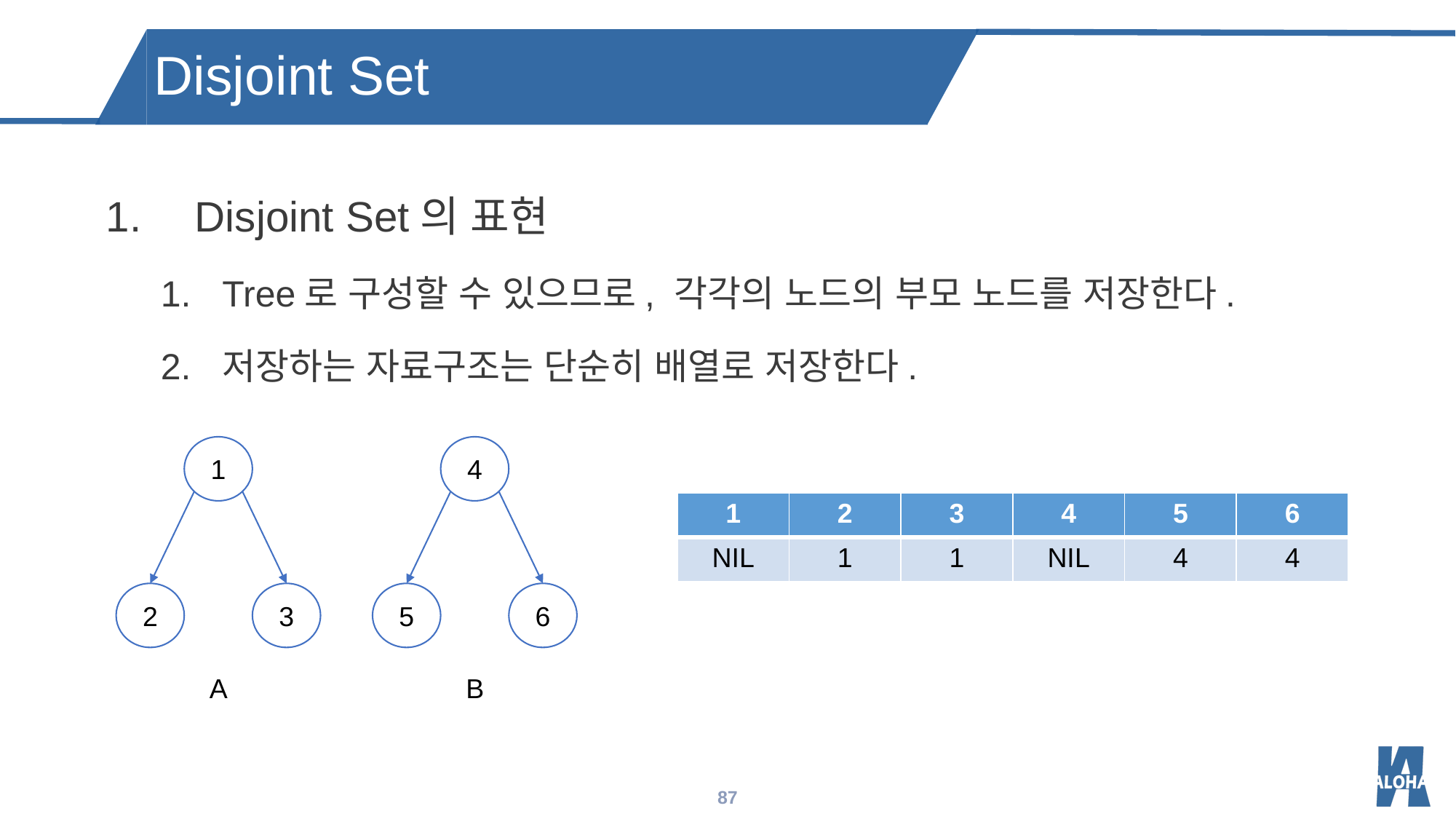

Disjoint Set
Disjoint Set의 표현
Tree로 구성할 수 있으므로, 각각의 노드의 부모 노드를 저장한다.
저장하는 자료구조는 단순히 배열로 저장한다.
4
1
| 1 | 2 | 3 | 4 | 5 | 6 |
| --- | --- | --- | --- | --- | --- |
| NIL | 1 | 1 | NIL | 4 | 4 |
2
3
5
6
A
B
87